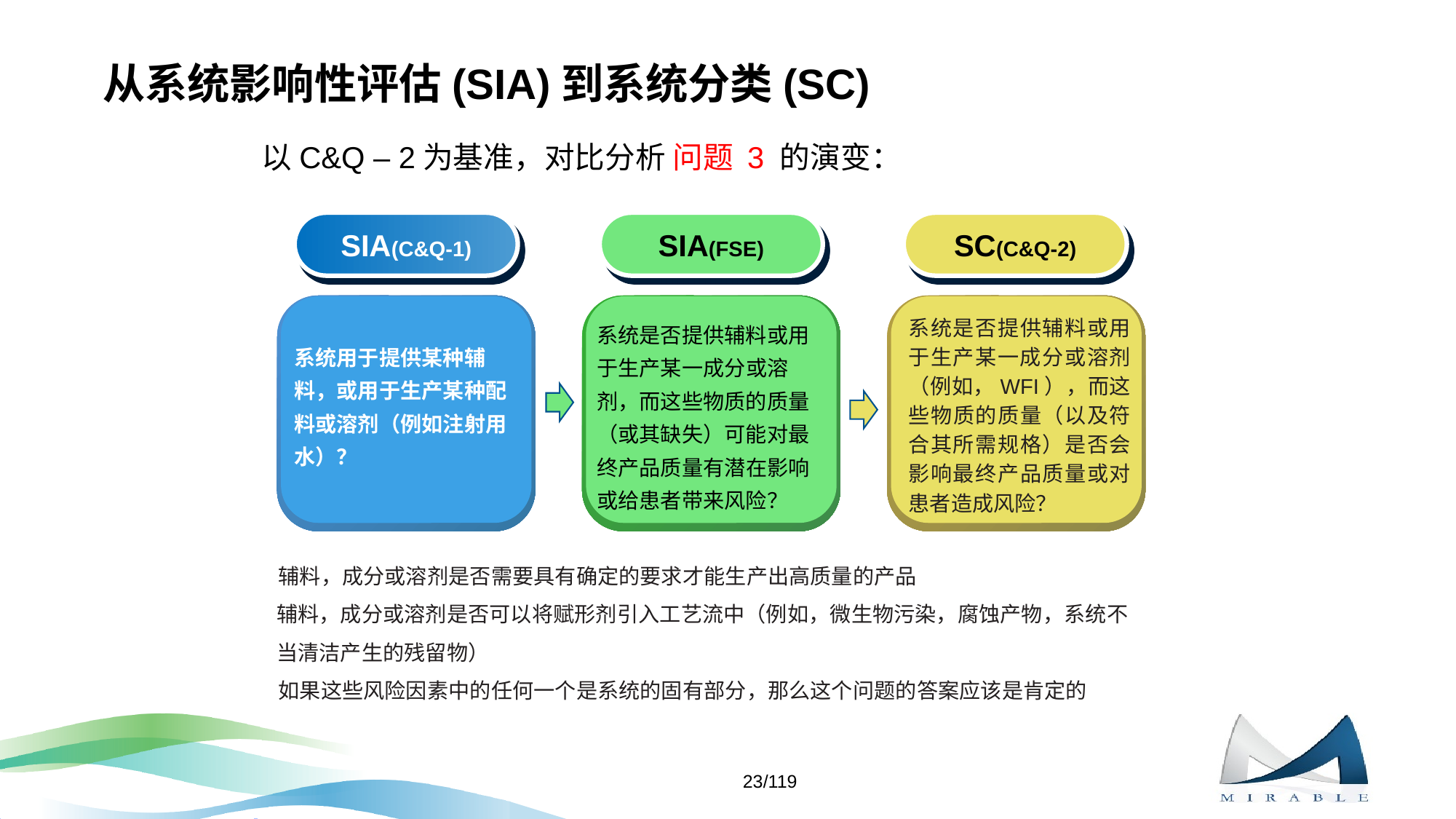

# 从系统影响性评估(SIA)到系统分类(SC)
以C&Q – 2为基准，对比分析 问题 3 的演变：
SIA(C&Q-1)
SIA(FSE)
SC(C&Q-2)

系统用于提供某种辅料，或用于生产某种配料或溶剂（例如注射用水）？

系统是否提供辅料或用于生产某一成分或溶剂，而这些物质的质量（或其缺失）可能对最终产品质量有潜在影响或给患者带来风险？

系统是否提供辅料或用于生产某一成分或溶剂（例如，WFI），而这些物质的质量（以及符合其所需规格）是否会影响最终产品质量或对患者造成风险？

辅料，成分或溶剂是否需要具有确定的要求才能生产出高质量的产品
辅料，成分或溶剂是否可以将赋形剂引入工艺流中（例如，微生物污染，腐蚀产物，系统不当清洁产生的残留物）
如果这些风险因素中的任何一个是系统的固有部分，那么这个问题的答案应该是肯定的
23/119